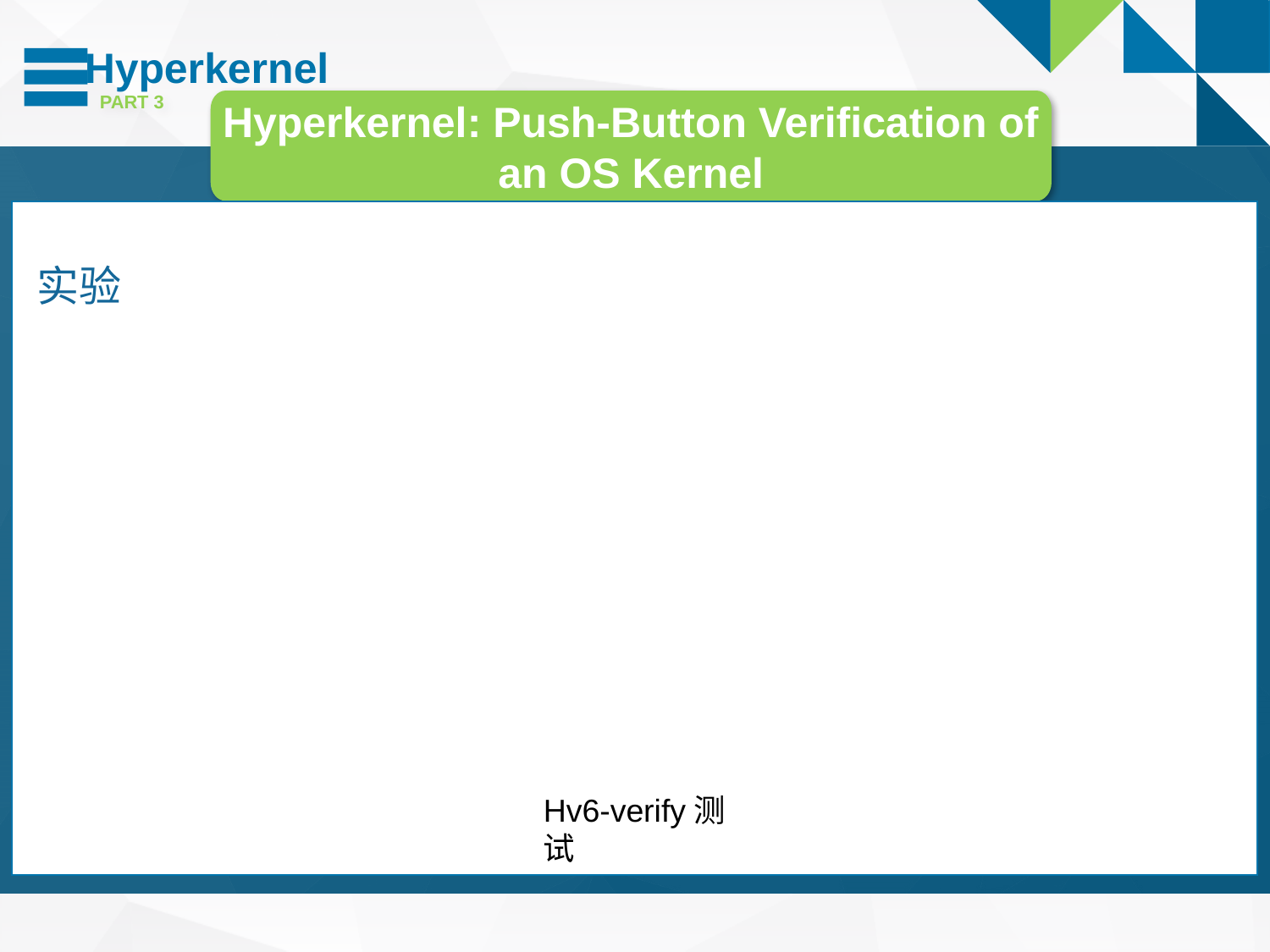

Hyperkernel

PART 3
Hyperkernel: Push-Button Verification of an OS Kernel

实验

Hv6-verify测试